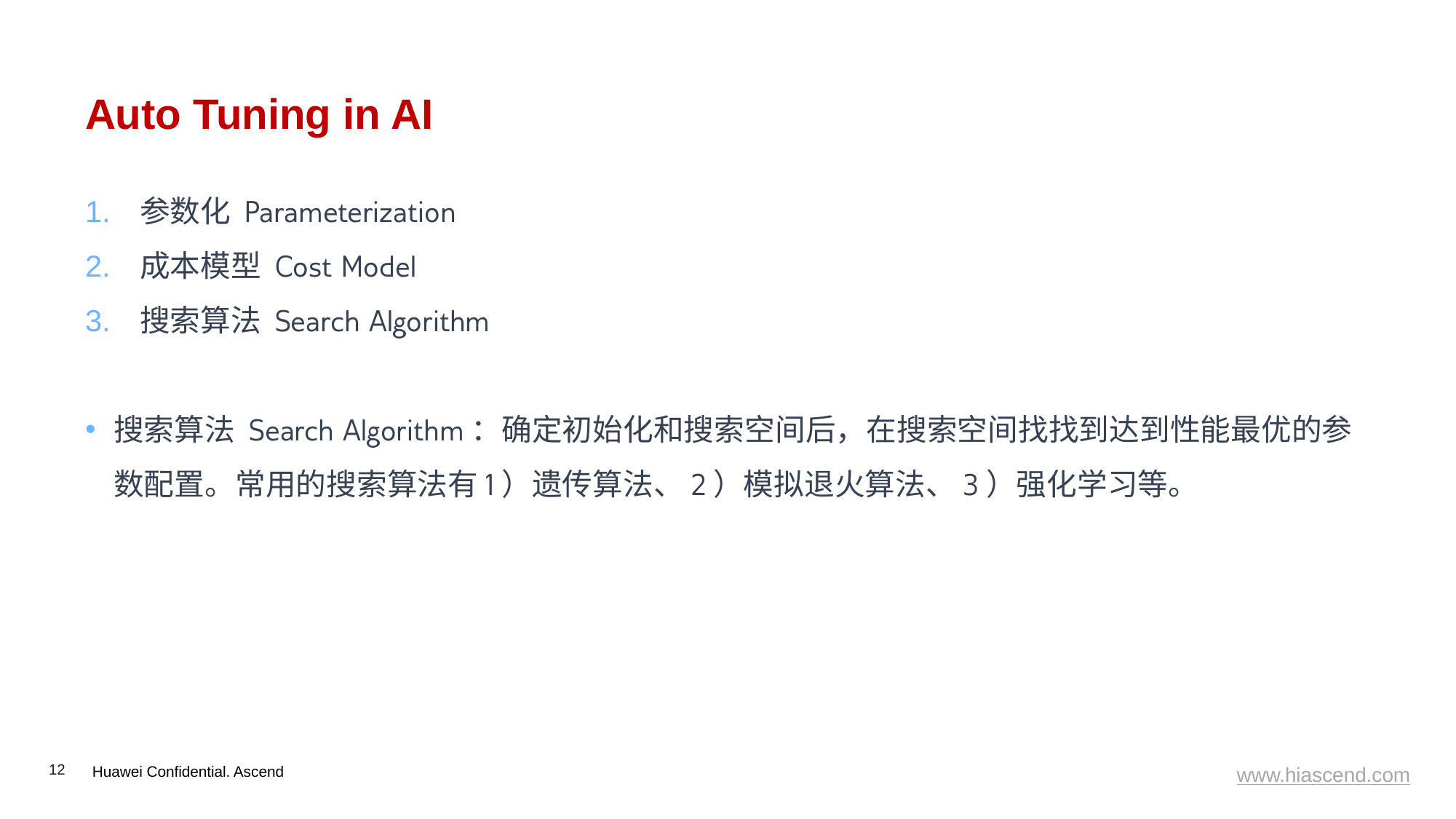

# Auto Tuning in AI
参数化 Parameterization
成本模型 Cost Model
搜索算法 Search Algorithm

搜索算法 Search Algorithm：确定初始化和搜索空间后，在搜索空间找找到达到性能最优的参数配置。常用的搜索算法有1）遗传算法、2）模拟退火算法、3）强化学习等。